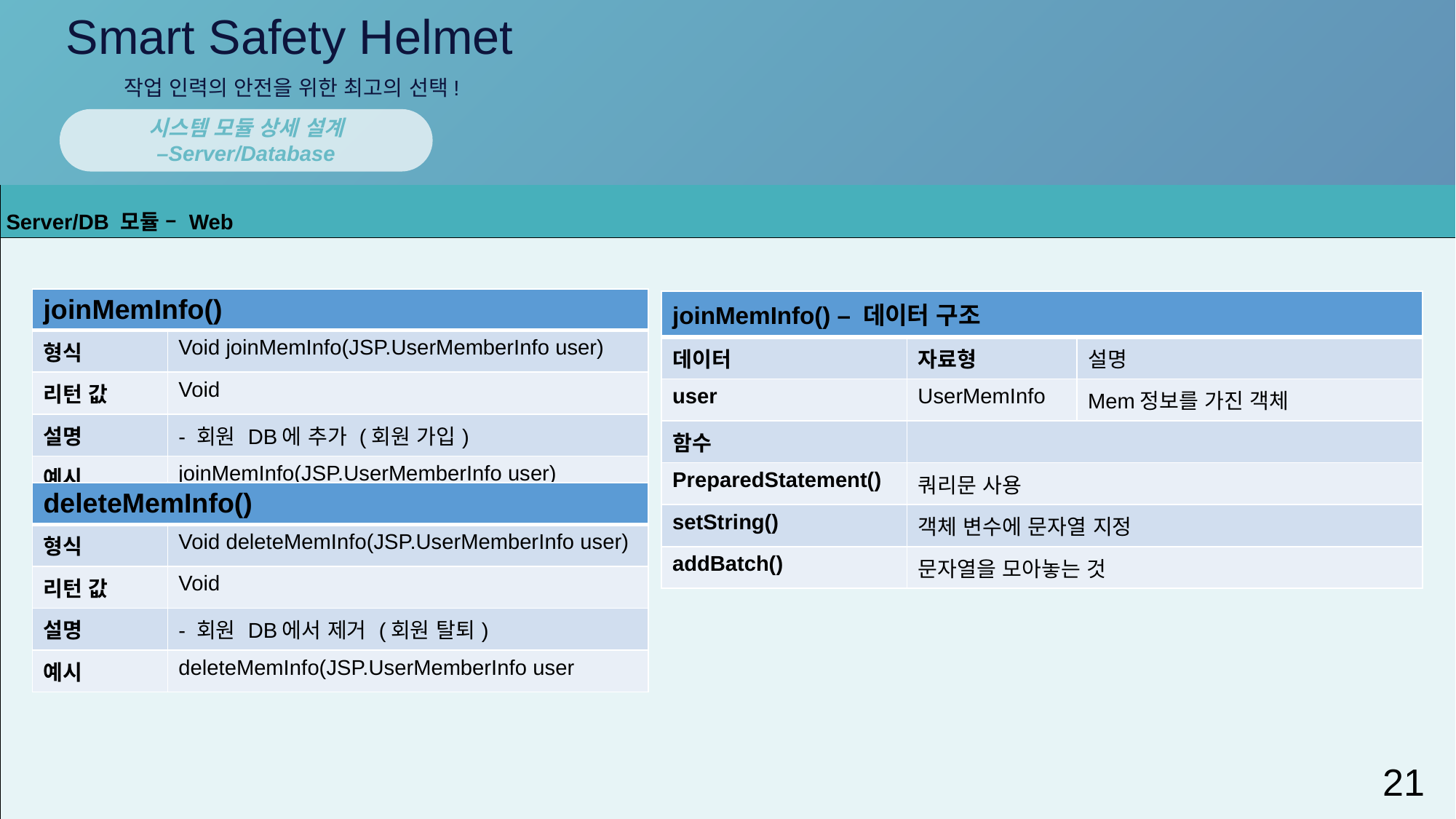

Smart Safety Helmet
작업 인력의 안전을 위한 최고의 선택!
시스템 모듈 상세 설계
–Server/Database
| Server/DB 모듈 – Web |
| --- |
|  |
| joinMemInfo() |  |
| --- | --- |
| 형식 | Void joinMemInfo(JSP.UserMemberInfo user) |
| 리턴 값 | Void |
| 설명 | - 회원 DB에 추가 (회원 가입) |
| 예시 | joinMemInfo(JSP.UserMemberInfo user) |
| joinMemInfo() – 데이터 구조 |  |  |
| --- | --- | --- |
| 데이터 | 자료형 | 설명 |
| user | UserMemInfo | Mem정보를 가진 객체 |
| 함수 |  |  |
| PreparedStatement() | 쿼리문 사용 |  |
| setString() | 객체 변수에 문자열 지정 |  |
| addBatch() | 문자열을 모아놓는 것 |  |
| deleteMemInfo() |  |
| --- | --- |
| 형식 | Void deleteMemInfo(JSP.UserMemberInfo user) |
| 리턴 값 | Void |
| 설명 | - 회원 DB에서 제거 (회원 탈퇴) |
| 예시 | deleteMemInfo(JSP.UserMemberInfo user |

21